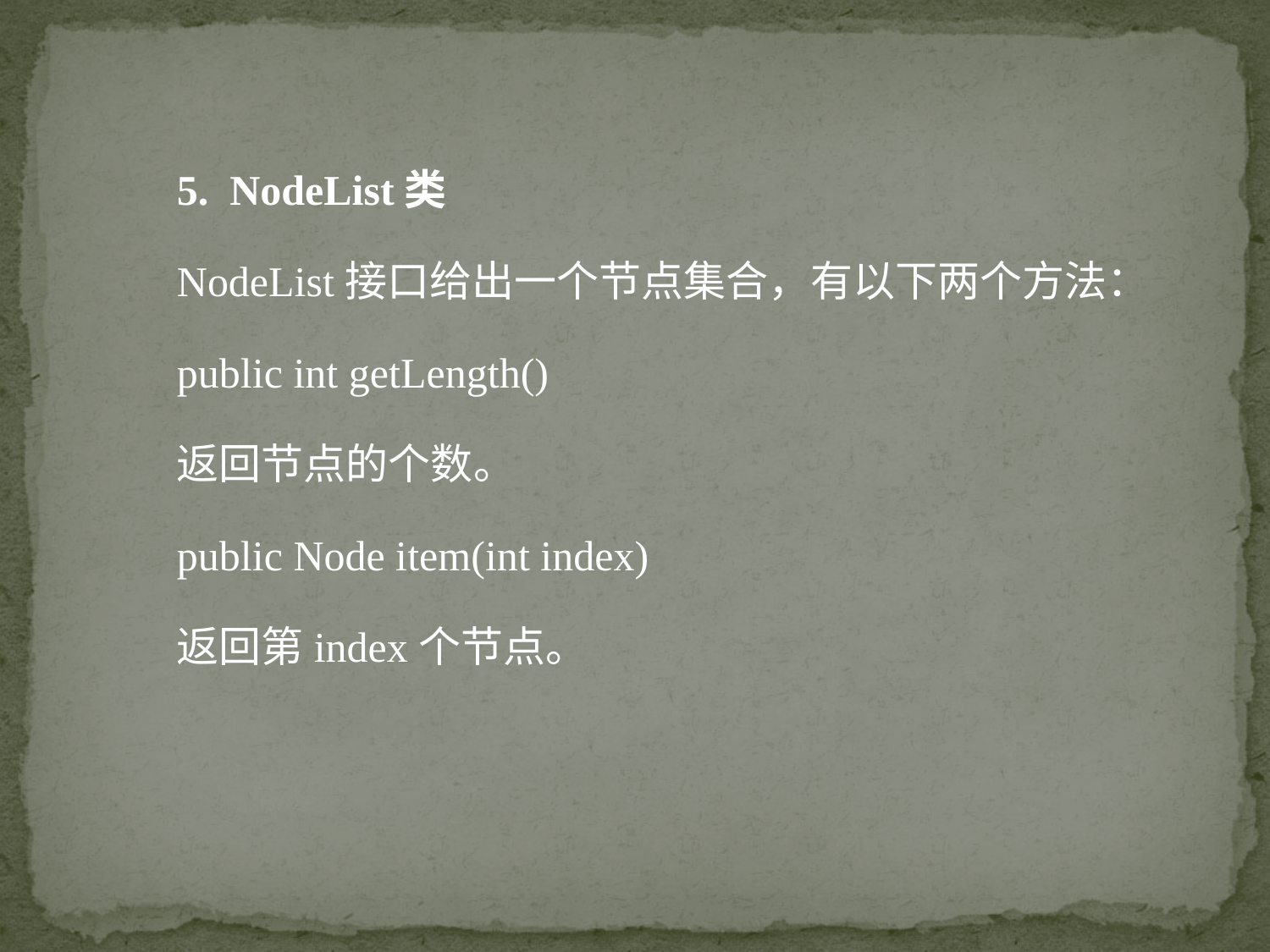

5.  NodeList类
NodeList接口给出一个节点集合，有以下两个方法：
public int getLength()
返回节点的个数。
public Node item(int index)
返回第index个节点。